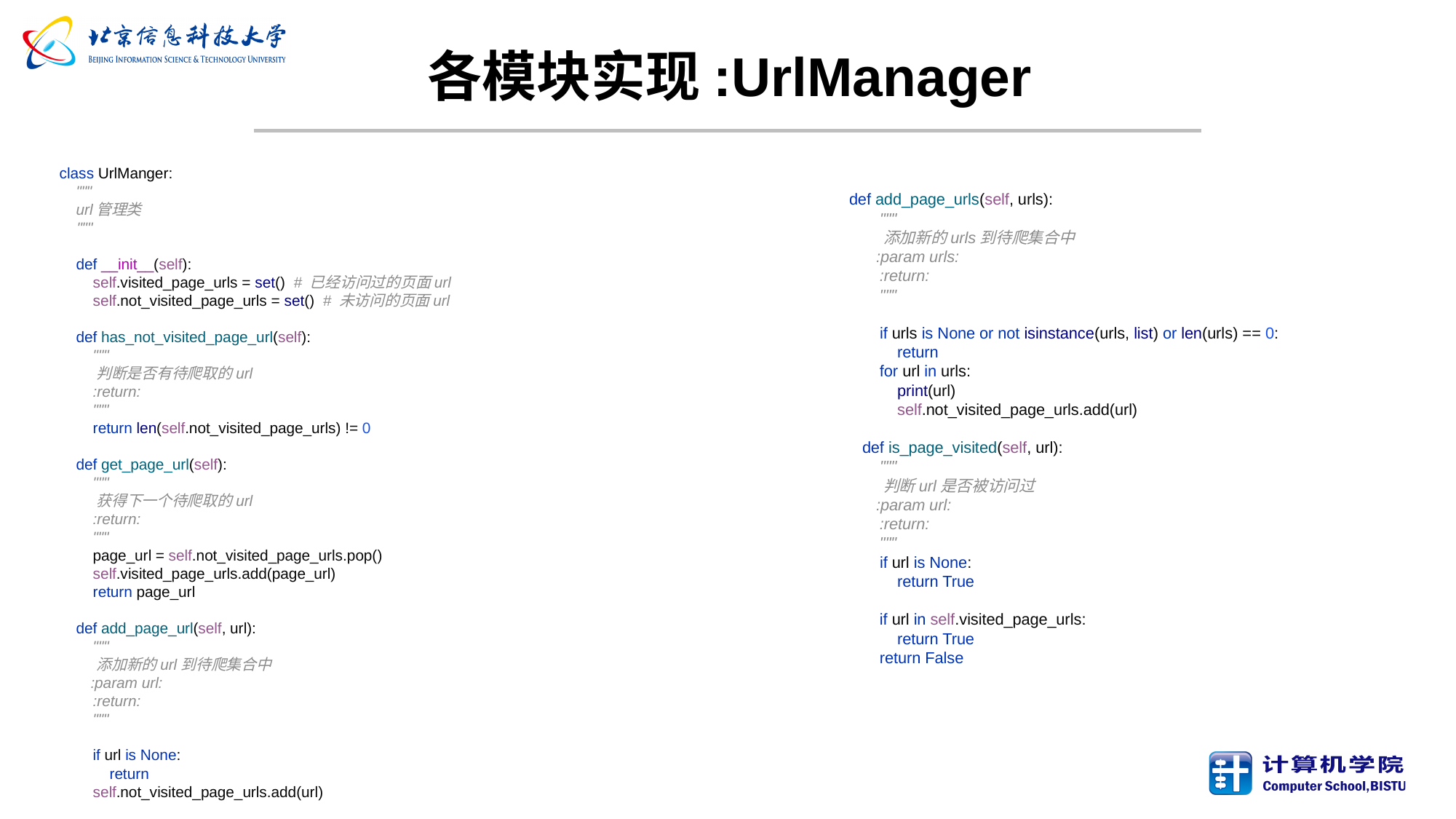

# 各模块实现:UrlManager
class UrlManger:
    """
    url管理类
    """
    def __init__(self):
        self.visited_page_urls = set()  # 已经访问过的页面url
        self.not_visited_page_urls = set()  # 未访问的页面url
    def has_not_visited_page_url(self):
        """
        判断是否有待爬取的url
        :return:
        """
        return len(self.not_visited_page_urls) != 0
    def get_page_url(self):
        """
        获得下一个待爬取的url
        :return:
        """
        page_url = self.not_visited_page_urls.pop()
        self.visited_page_urls.add(page_url)
        return page_url
    def add_page_url(self, url):
        """
        添加新的url到待爬集合中
        :param url:
        :return:
        """
        if url is None:
            return
        self.not_visited_page_urls.add(url)
 def add_page_urls(self, urls):
        """
        添加新的urls到待爬集合中
        :param urls:
        :return:
        """
        if urls is None or not isinstance(urls, list) or len(urls) == 0:
            return
        for url in urls:
            print(url)
            self.not_visited_page_urls.add(url)
    def is_page_visited(self, url):
        """
        判断url是否被访问过
        :param url:
        :return:
        """
        if url is None:
            return True
        if url in self.visited_page_urls:
            return True
        return False